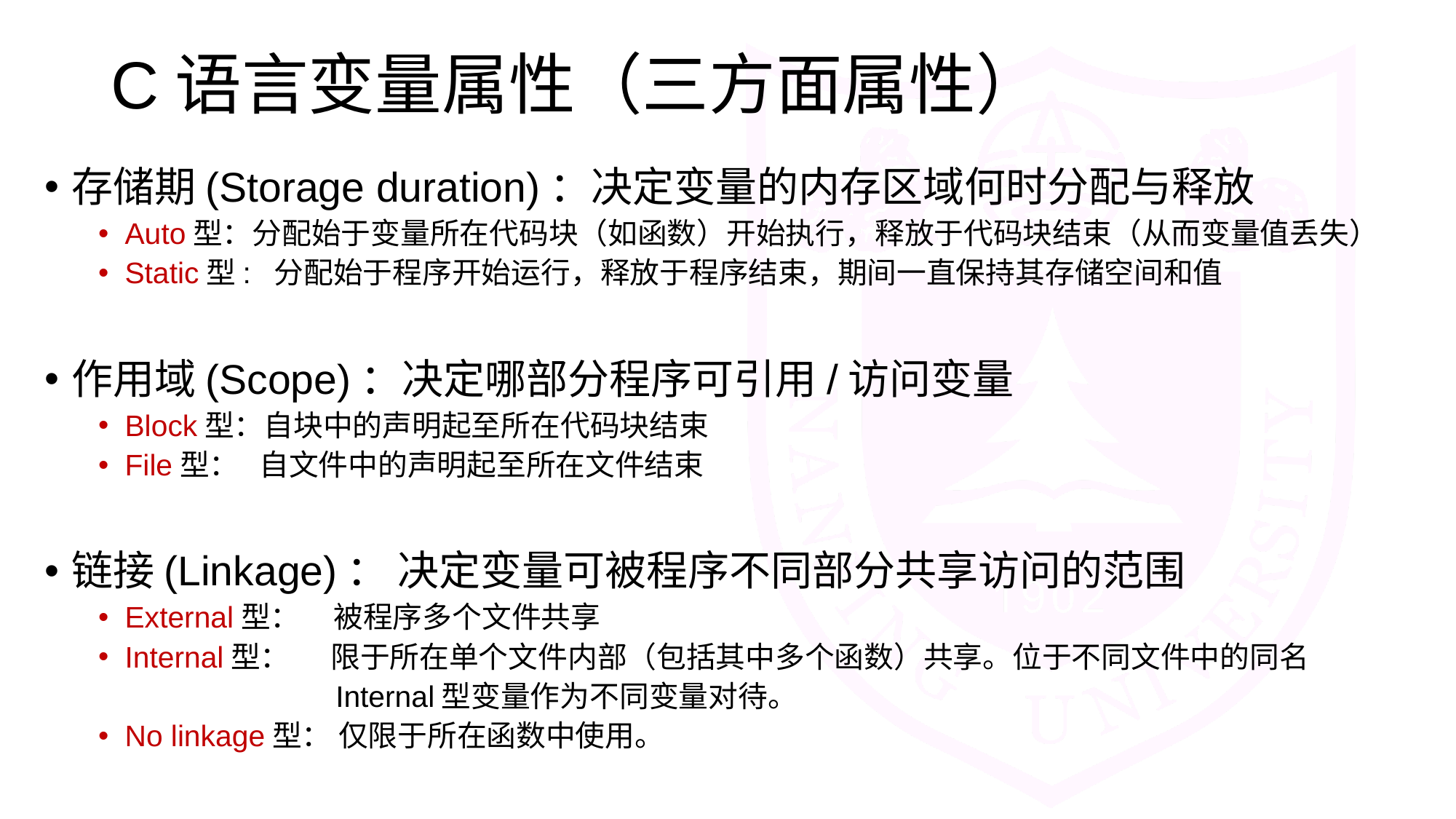

# C语言变量属性（三方面属性）
存储期(Storage duration)：决定变量的内存区域何时分配与释放
Auto型：分配始于变量所在代码块（如函数）开始执行，释放于代码块结束（从而变量值丢失）
Static型:  分配始于程序开始运行，释放于程序结束，期间一直保持其存储空间和值

作用域(Scope)：决定哪部分程序可引用/访问变量
Block型：自块中的声明起至所在代码块结束
File型：   自文件中的声明起至所在文件结束

链接(Linkage)： 决定变量可被程序不同部分共享访问的范围
External型：     被程序多个文件共享
Internal型：      限于所在单个文件内部（包括其中多个函数）共享。位于不同文件中的同名
                             Internal型变量作为不同变量对待。
No linkage型： 仅限于所在函数中使用。